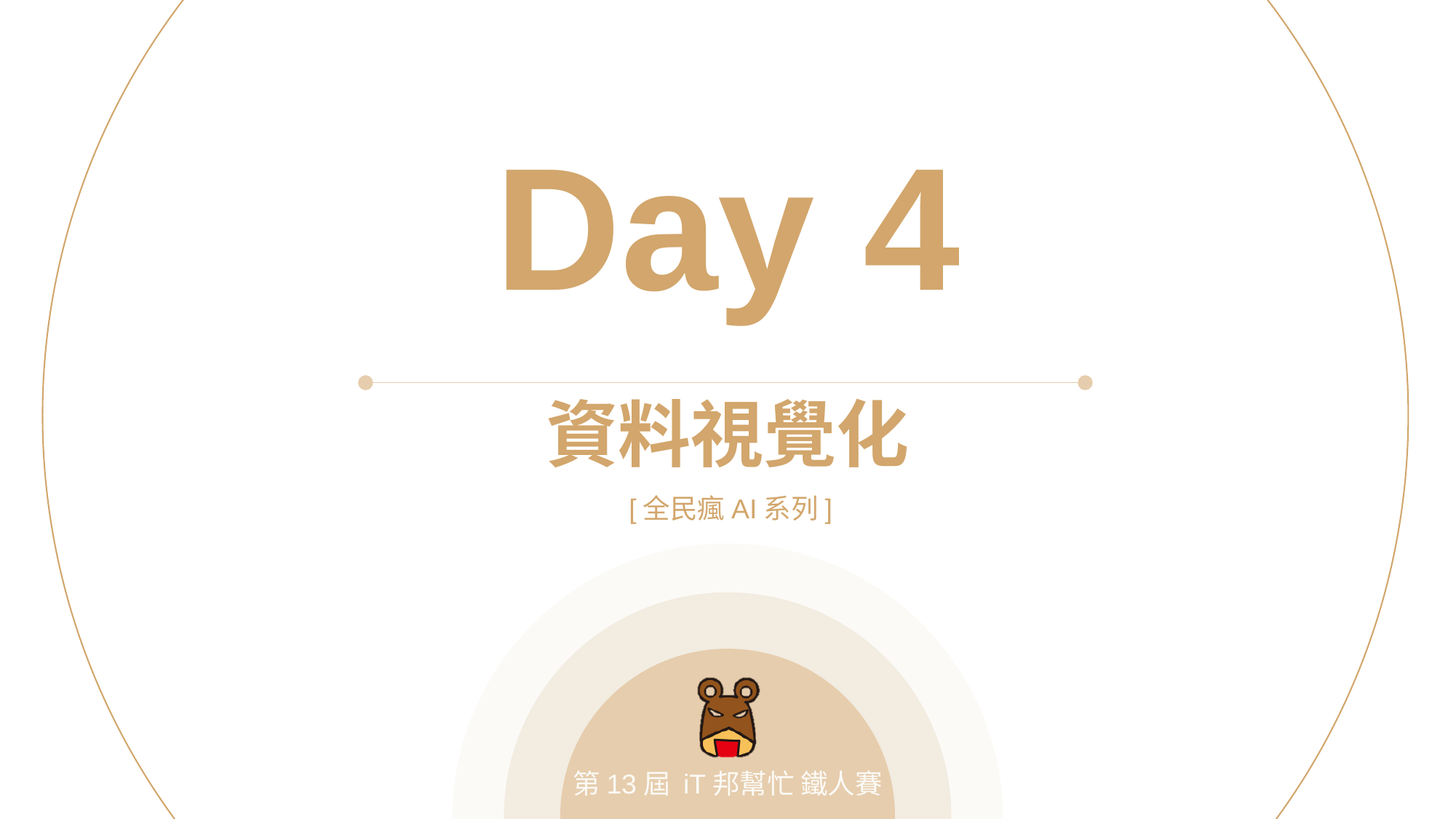

Day 4
資料視覺化
[全民瘋AI系列]
第13屆 iT邦幫忙 鐵人賽